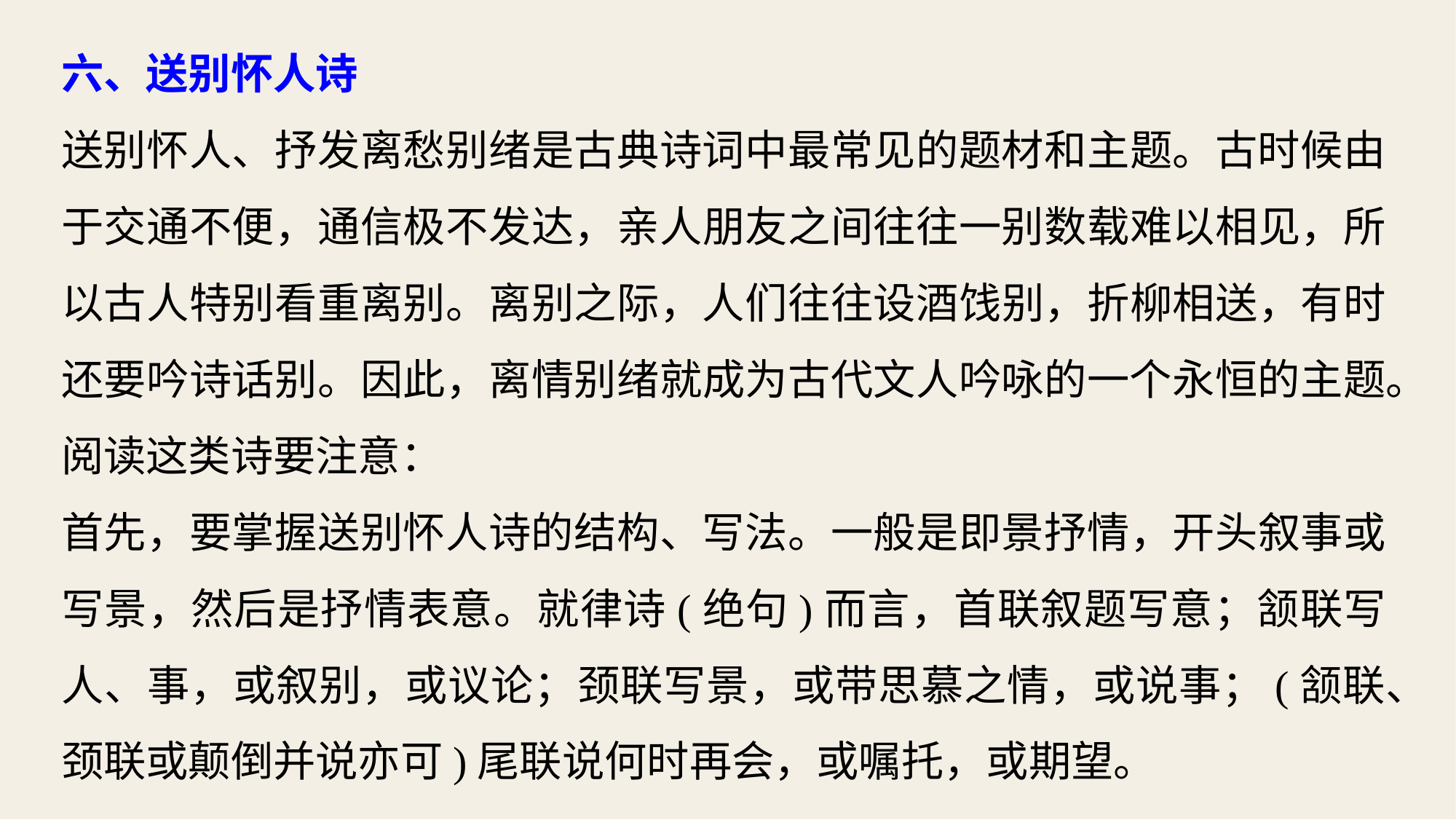

六、送别怀人诗
送别怀人、抒发离愁别绪是古典诗词中最常见的题材和主题。古时候由于交通不便，通信极不发达，亲人朋友之间往往一别数载难以相见，所以古人特别看重离别。离别之际，人们往往设酒饯别，折柳相送，有时还要吟诗话别。因此，离情别绪就成为古代文人吟咏的一个永恒的主题。阅读这类诗要注意：
首先，要掌握送别怀人诗的结构、写法。一般是即景抒情，开头叙事或写景，然后是抒情表意。就律诗(绝句)而言，首联叙题写意；颔联写人、事，或叙别，或议论；颈联写景，或带思慕之情，或说事；(颔联、颈联或颠倒并说亦可)尾联说何时再会，或嘱托，或期望。